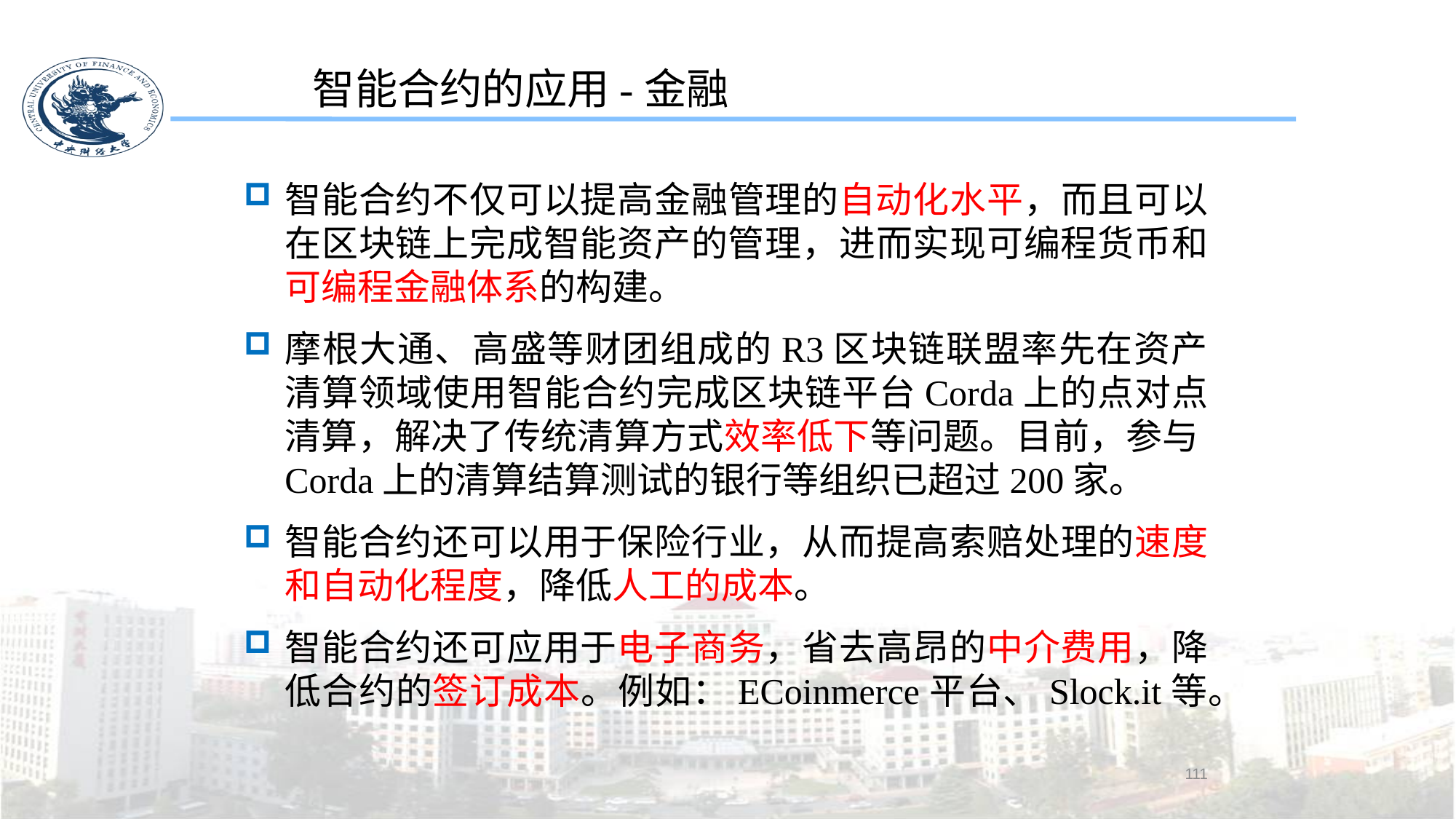

智能合约的应用-金融
智能合约不仅可以提高金融管理的自动化水平，而且可以在区块链上完成智能资产的管理，进而实现可编程货币和可编程金融体系的构建。
摩根大通、高盛等财团组成的R3区块链联盟率先在资产清算领域使用智能合约完成区块链平台Corda上的点对点清算，解决了传统清算方式效率低下等问题。目前，参与Corda上的清算结算测试的银行等组织已超过200家。
智能合约还可以用于保险行业，从而提高索赔处理的速度和自动化程度，降低人工的成本。
智能合约还可应用于电子商务，省去高昂的中介费用，降低合约的签订成本。例如：ECoinmerce平台、Slock.it等。
111